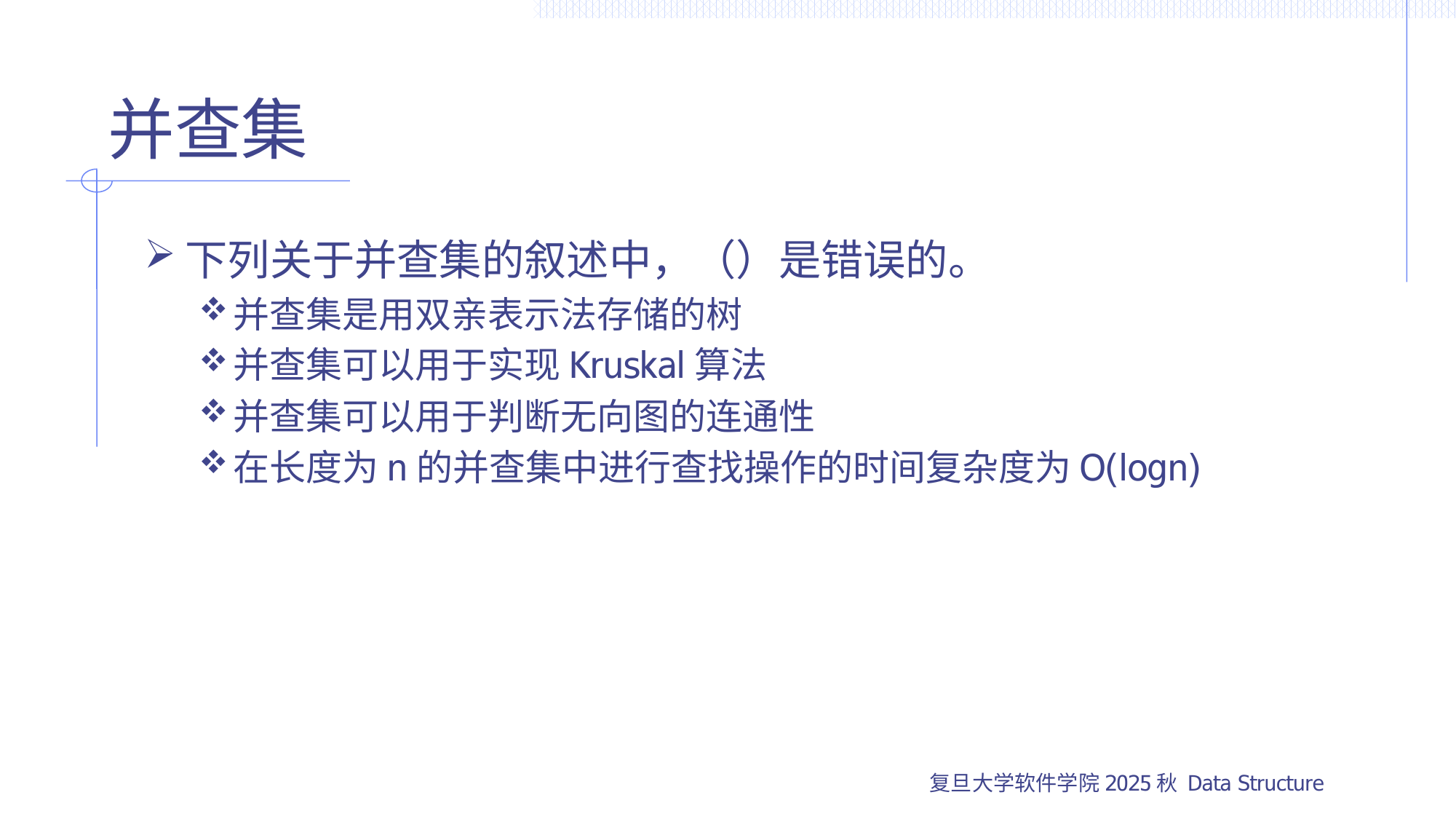

# 并查集
下列关于并查集的叙述中，（）是错误的。
并查集是用双亲表示法存储的树
并查集可以用于实现Kruskal算法
并查集可以用于判断无向图的连通性
在长度为n的并查集中进行查找操作的时间复杂度为O(logn)